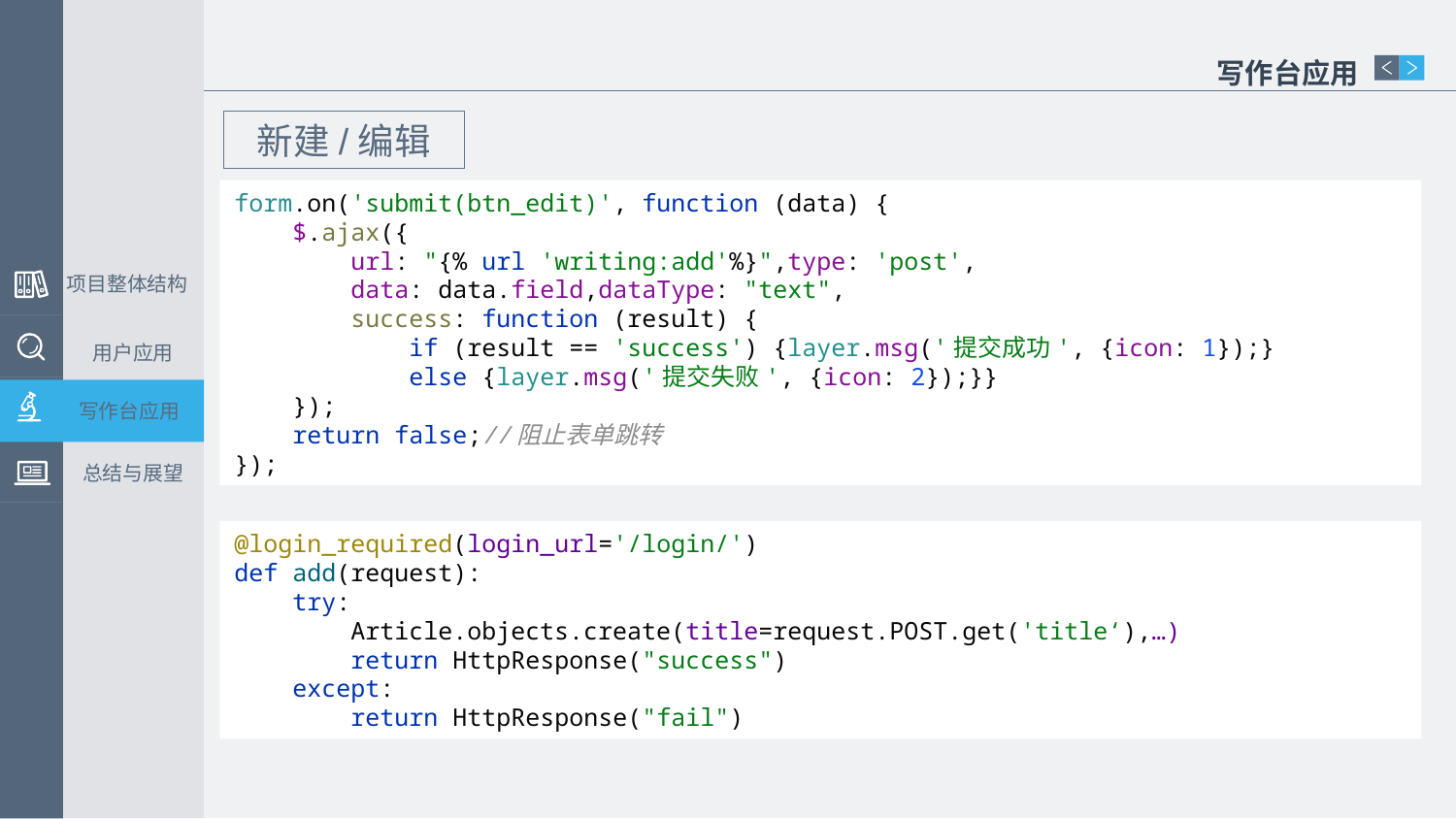

写作台应用

新建/编辑
form.on('submit(btn_edit)', function (data) {
    $.ajax({
        url: "{% url 'writing:add'%}",type: 'post',
        data: data.field,dataType: "text",
        success: function (result) {
            if (result == 'success') {layer.msg('提交成功', {icon: 1});}
            else {layer.msg('提交失败', {icon: 2});}}
    });
    return false;//阻止表单跳转
});
项目整体结构

用户应用

写作台应用

总结与展望

@login_required(login_url='/login/')
def add(request):
    try:
        Article.objects.create(title=request.POST.get('title‘),…)
        return HttpResponse("success")
    except:
        return HttpResponse("fail")